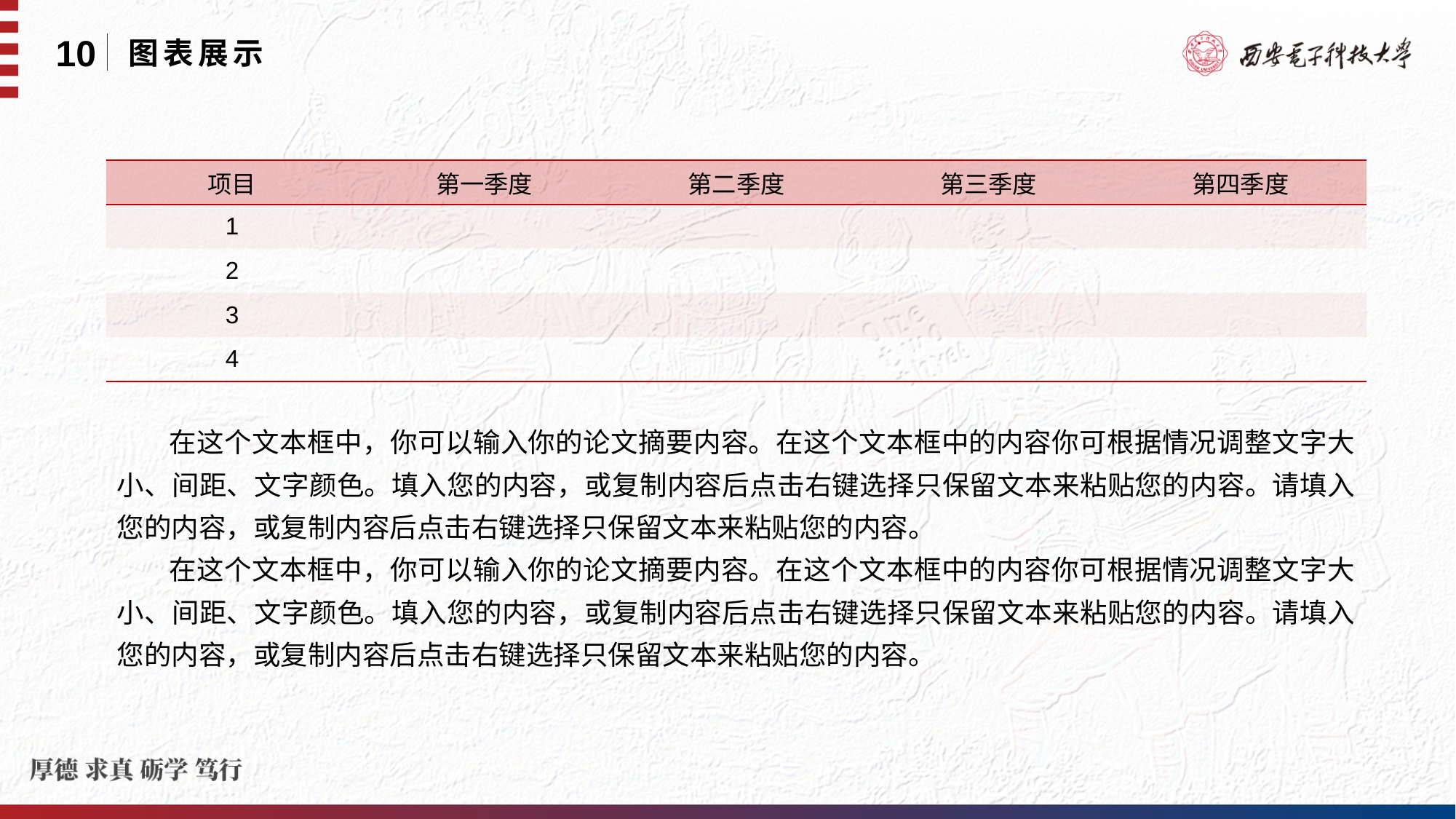

10
图表展示
| 项目 | 第一季度 | 第二季度 | 第三季度 | 第四季度 |
| --- | --- | --- | --- | --- |
| 1 |  |  |  |  |
| 2 |  |  |  |  |
| 3 |  |  |  |  |
| 4 |  |  |  |  |
       在这个文本框中，你可以输入你的论文摘要内容。在这个文本框中的内容你可根据情况调整文字大小、间距、文字颜色。填入您的内容，或复制内容后点击右键选择只保留文本来粘贴您的内容。请填入您的内容，或复制内容后点击右键选择只保留文本来粘贴您的内容。
       在这个文本框中，你可以输入你的论文摘要内容。在这个文本框中的内容你可根据情况调整文字大小、间距、文字颜色。填入您的内容，或复制内容后点击右键选择只保留文本来粘贴您的内容。请填入您的内容，或复制内容后点击右键选择只保留文本来粘贴您的内容。